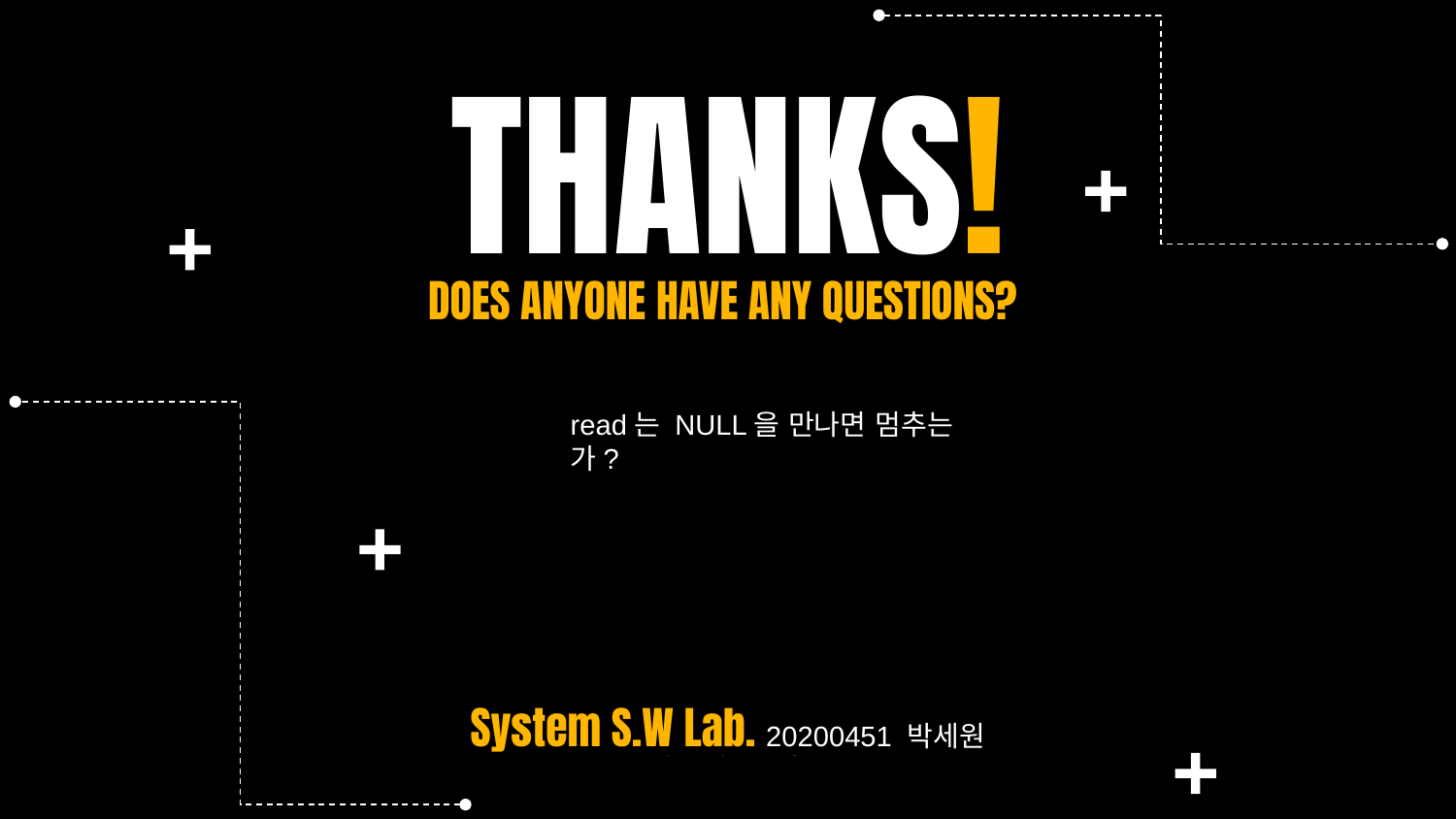

# THANKS!

DOES ANYONE HAVE ANY QUESTIONS?

System S.W Lab. 20200451 박세원
read는 NULL을 만나면 멈추는가?